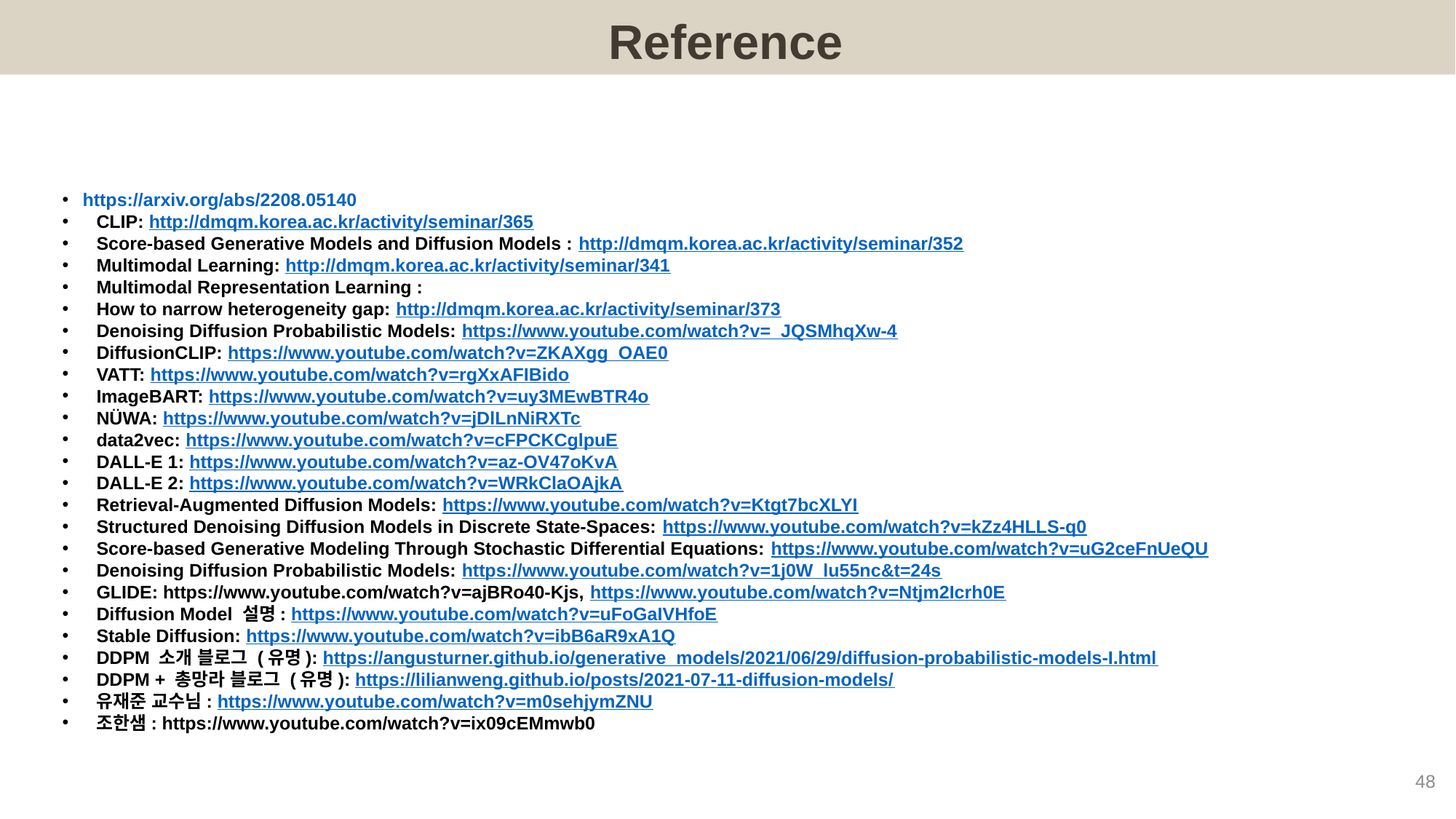

Reference
https://arxiv.org/abs/2208.05140
CLIP: http://dmqm.korea.ac.kr/activity/seminar/365
Score-based Generative Models and Diffusion Models : http://dmqm.korea.ac.kr/activity/seminar/352
Multimodal Learning: http://dmqm.korea.ac.kr/activity/seminar/341
Multimodal Representation Learning :
How to narrow heterogeneity gap: http://dmqm.korea.ac.kr/activity/seminar/373
Denoising Diffusion Probabilistic Models: https://www.youtube.com/watch?v=_JQSMhqXw-4
DiffusionCLIP: https://www.youtube.com/watch?v=ZKAXgg_OAE0
VATT: https://www.youtube.com/watch?v=rgXxAFIBido
ImageBART: https://www.youtube.com/watch?v=uy3MEwBTR4o
NÜWA: https://www.youtube.com/watch?v=jDlLnNiRXTc
data2vec: https://www.youtube.com/watch?v=cFPCKCglpuE
DALL-E 1: https://www.youtube.com/watch?v=az-OV47oKvA
DALL-E 2: https://www.youtube.com/watch?v=WRkClaOAjkA
Retrieval-Augmented Diffusion Models: https://www.youtube.com/watch?v=Ktgt7bcXLYI
Structured Denoising Diffusion Models in Discrete State-Spaces: https://www.youtube.com/watch?v=kZz4HLLS-q0
Score-based Generative Modeling Through Stochastic Differential Equations: https://www.youtube.com/watch?v=uG2ceFnUeQU
Denoising Diffusion Probabilistic Models: https://www.youtube.com/watch?v=1j0W_lu55nc&t=24s
GLIDE: https://www.youtube.com/watch?v=ajBRo40-Kjs, https://www.youtube.com/watch?v=Ntjm2Icrh0E
Diffusion Model 설명: https://www.youtube.com/watch?v=uFoGaIVHfoE
Stable Diffusion: https://www.youtube.com/watch?v=ibB6aR9xA1Q
DDPM 소개 블로그 (유명): https://angusturner.github.io/generative_models/2021/06/29/diffusion-probabilistic-models-I.html
DDPM + 총망라 블로그 (유명): https://lilianweng.github.io/posts/2021-07-11-diffusion-models/
유재준 교수님: https://www.youtube.com/watch?v=m0sehjymZNU
조한샘: https://www.youtube.com/watch?v=ix09cEMmwb0
48